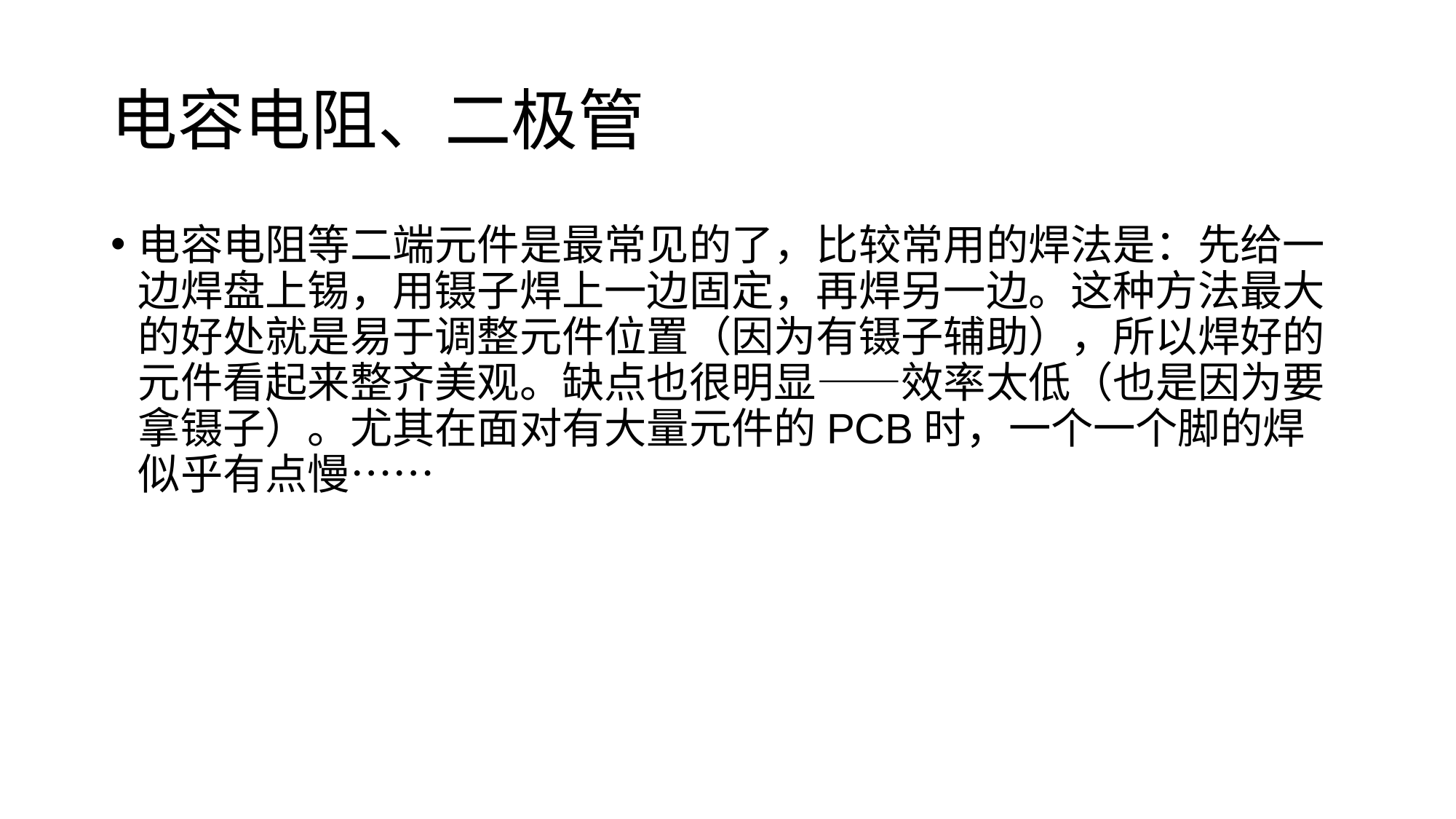

# 电容电阻、二极管
电容电阻等二端元件是最常见的了，比较常用的焊法是：先给一边焊盘上锡，用镊子焊上一边固定，再焊另一边。这种方法最大的好处就是易于调整元件位置（因为有镊子辅助），所以焊好的元件看起来整齐美观。缺点也很明显——效率太低（也是因为要拿镊子）。尤其在面对有大量元件的PCB时，一个一个脚的焊似乎有点慢……